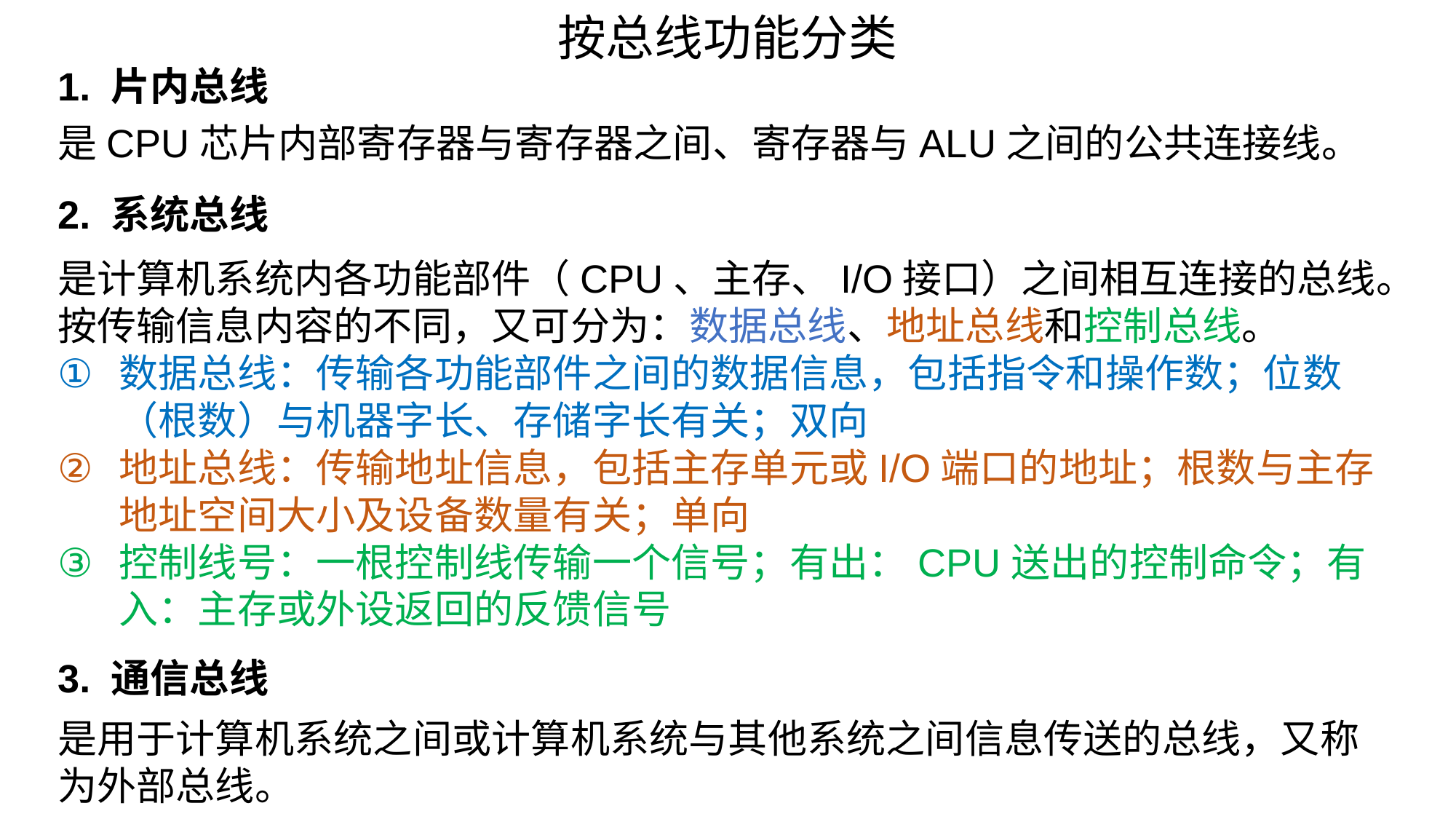

按总线功能分类
1. 片内总线
是CPU芯片内部寄存器与寄存器之间、寄存器与ALU之间的公共连接线。
2. 系统总线
是计算机系统内各功能部件（CPU、主存、I/O接口）之间相互连接的总线。按传输信息内容的不同，又可分为：数据总线、地址总线和控制总线。
数据总线：传输各功能部件之间的数据信息，包括指令和操作数；位数（根数）与机器字长、存储字长有关；双向
地址总线：传输地址信息，包括主存单元或I/O端口的地址；根数与主存地址空间大小及设备数量有关；单向
控制线号：一根控制线传输一个信号；有出：CPU送出的控制命令；有入：主存或外设返回的反馈信号
3. 通信总线
是用于计算机系统之间或计算机系统与其他系统之间信息传送的总线，又称为外部总线。